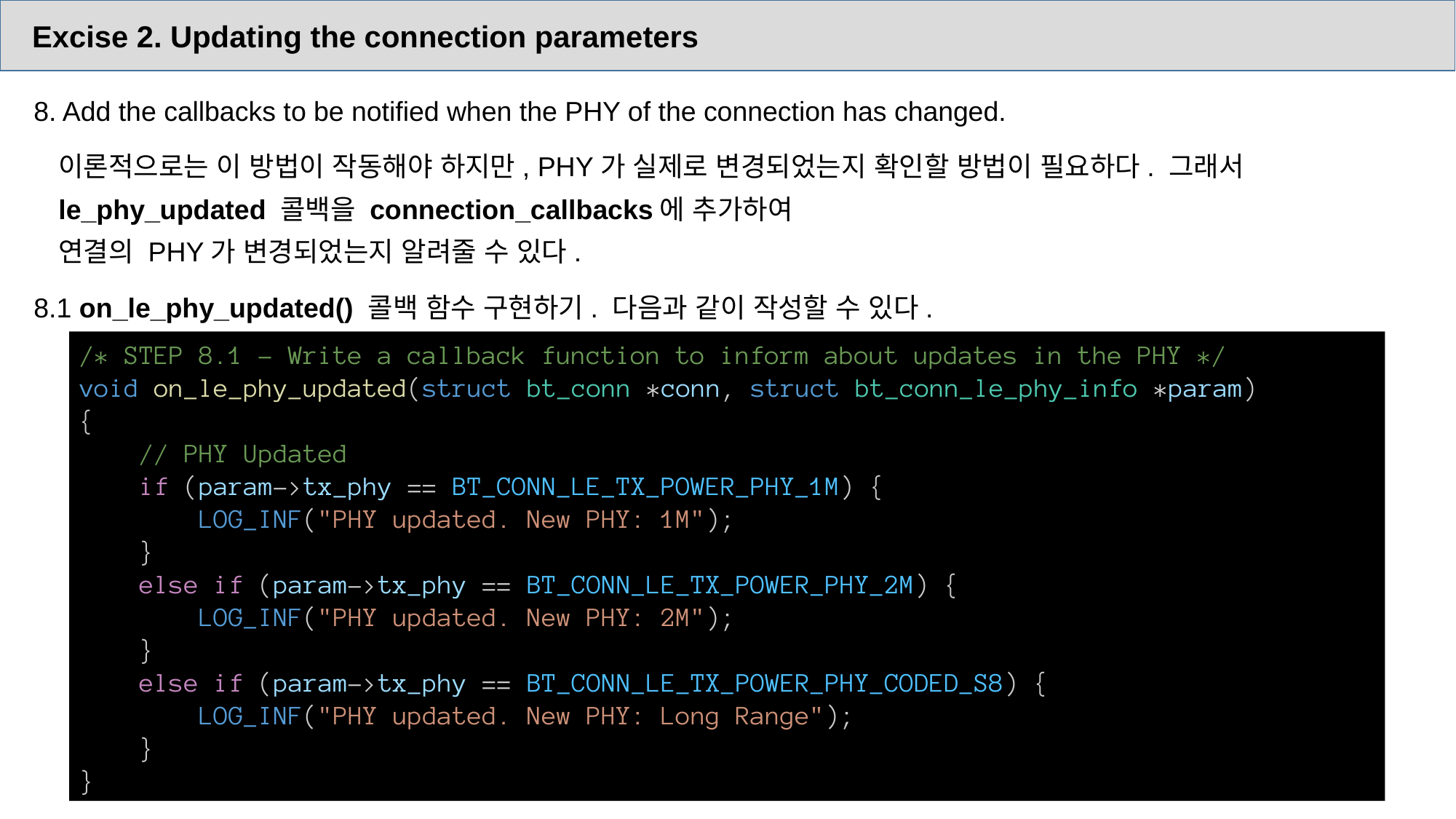

Excise 2. Updating the connection parameters
8. Add the callbacks to be notified when the PHY of the connection has changed.
이론적으로는 이 방법이 작동해야 하지만, PHY가 실제로 변경되었는지 확인할 방법이 필요하다. 그래서
le_phy_updated 콜백을 connection_callbacks에 추가하여
연결의 PHY가 변경되었는지 알려줄 수 있다.
8.1 on_le_phy_updated() 콜백 함수 구현하기. 다음과 같이 작성할 수 있다.
/* STEP 8.1 - Write a callback function to inform about updates in the PHY */
void on_le_phy_updated(struct bt_conn *conn, struct bt_conn_le_phy_info *param)
{
    // PHY Updated
    if (param->tx_phy == BT_CONN_LE_TX_POWER_PHY_1M) {
        LOG_INF("PHY updated. New PHY: 1M");
    }
    else if (param->tx_phy == BT_CONN_LE_TX_POWER_PHY_2M) {
        LOG_INF("PHY updated. New PHY: 2M");
    }
    else if (param->tx_phy == BT_CONN_LE_TX_POWER_PHY_CODED_S8) {
        LOG_INF("PHY updated. New PHY: Long Range");
    }
}